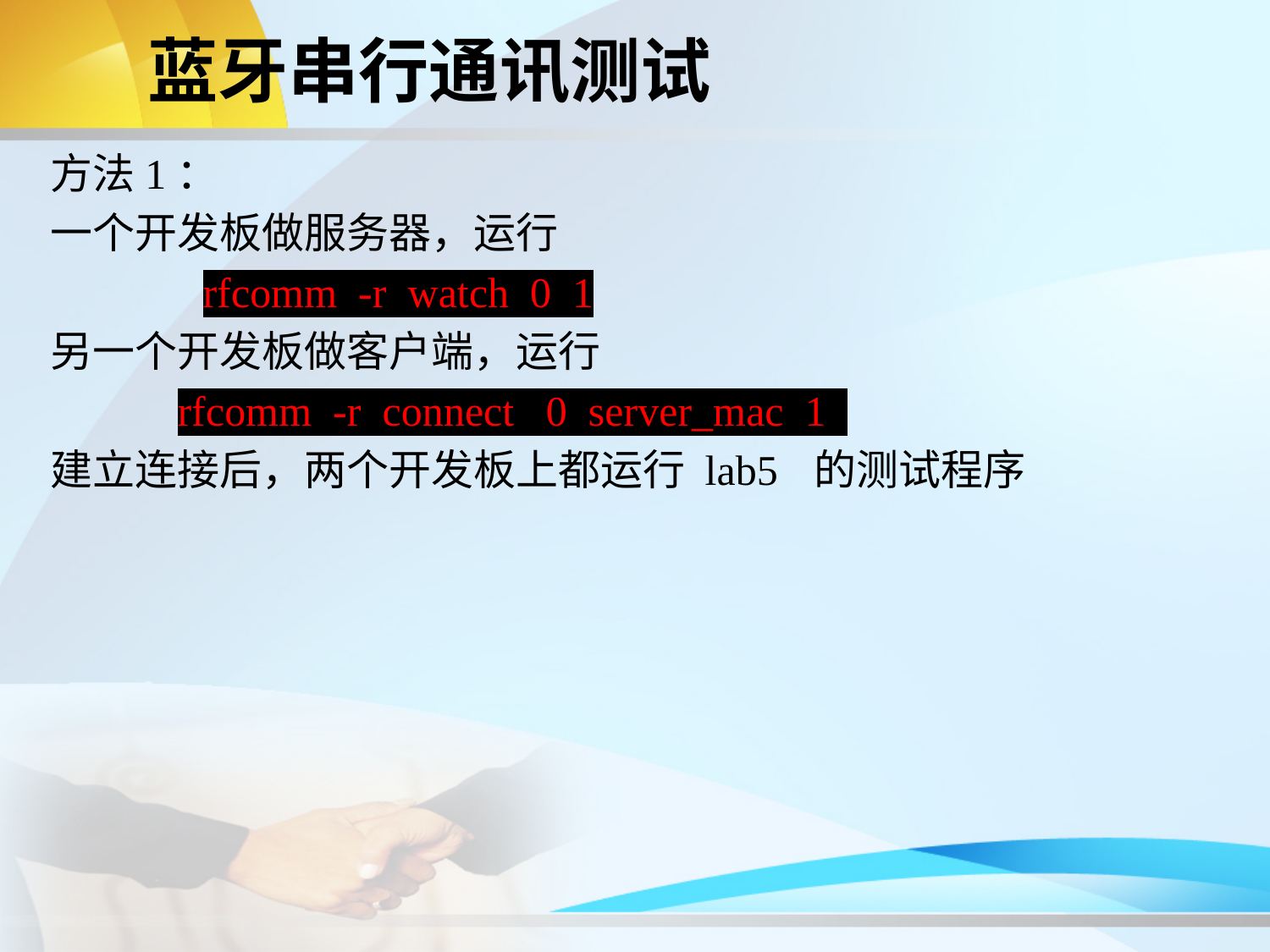

蓝牙串行通讯测试
方法1：
一个开发板做服务器，运行
	 rfcomm  -r  watch  0  1
另一个开发板做客户端，运行
	rfcomm  -r  connect   0  server_mac  1
建立连接后，两个开发板上都运行 lab5 的测试程序